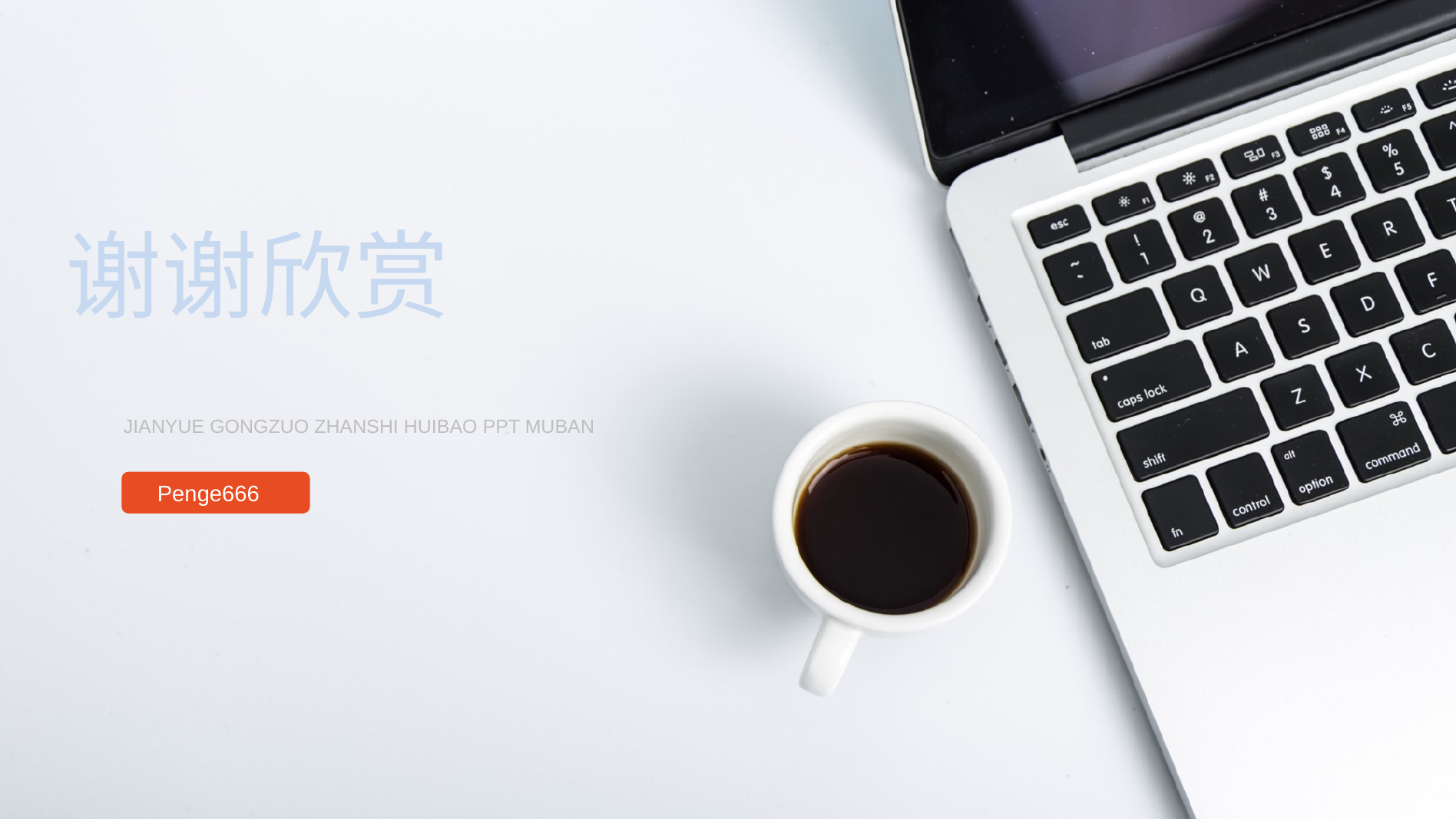

谢谢欣赏
JIANYUE GONGZUO ZHANSHI HUIBAO PPT MUBAN

Penge666